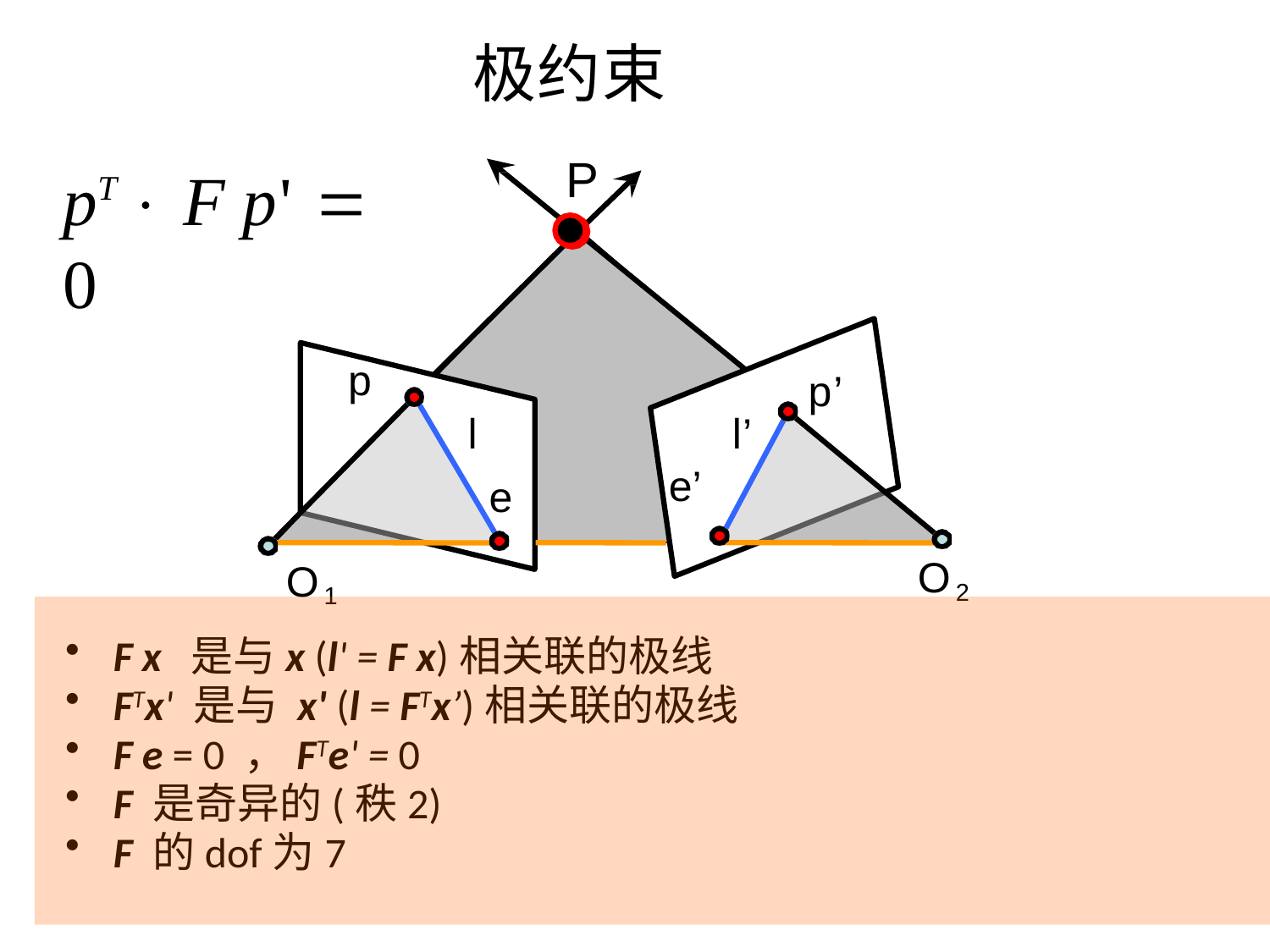

# 极约束
P
pT ⋅ F p' = 0

p
p’

l
l’

e’
e

O2
O1

F x  是与x (l' = F x)相关联的极线
FTx' 是与 x' (l = FTx’)相关联的极线
F e = 0 ，FTe' = 0
F 是奇异的(秩2)
F 的dof为7